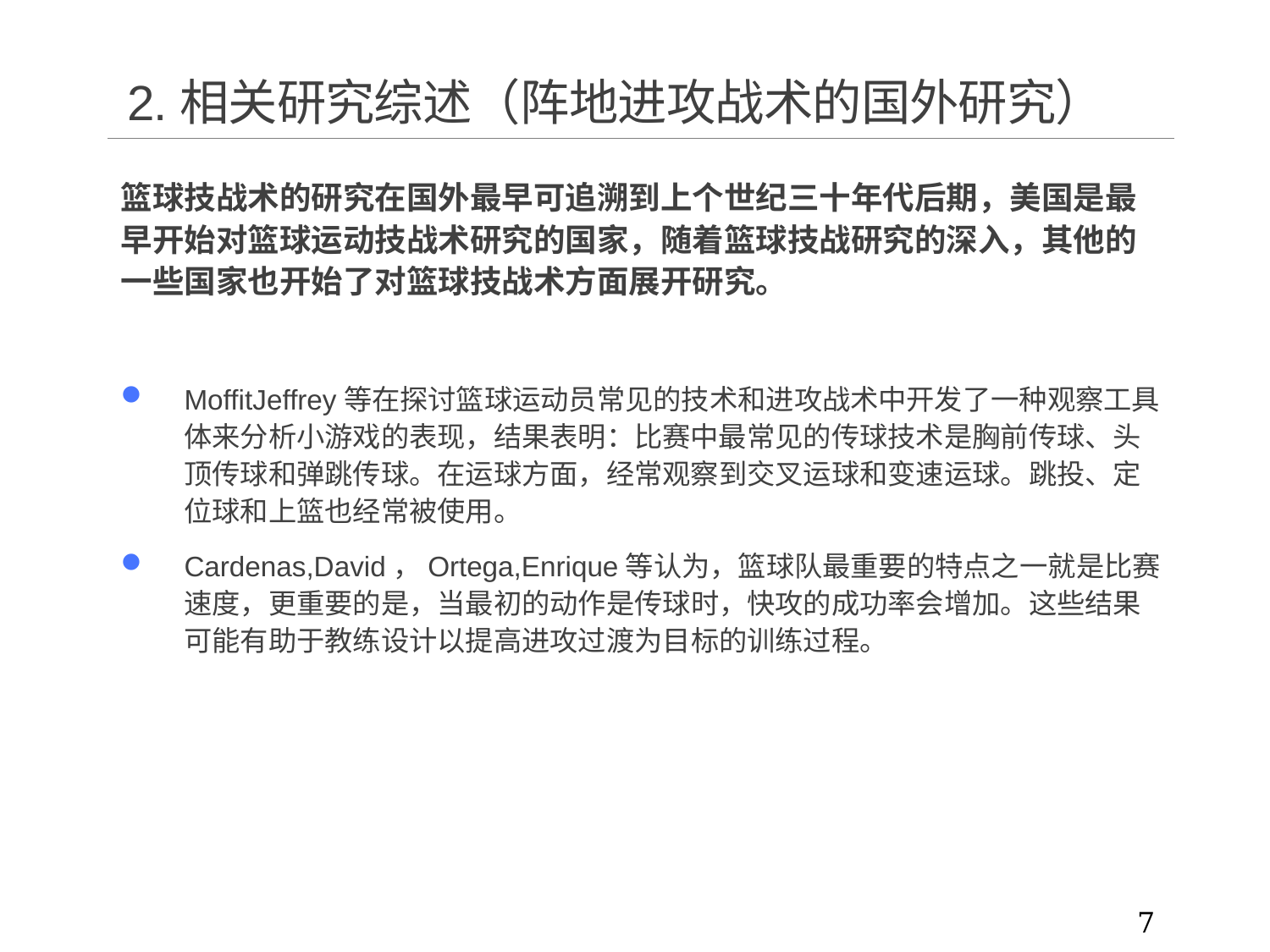

# 2.相关研究综述（阵地进攻战术的国外研究）
篮球技战术的研究在国外最早可追溯到上个世纪三十年代后期，美国是最早开始对篮球运动技战术研究的国家，随着篮球技战研究的深入，其他的一些国家也开始了对篮球技战术方面展开研究。

MoffitJeffrey等在探讨篮球运动员常见的技术和进攻战术中开发了一种观察工具体来分析小游戏的表现，结果表明：比赛中最常见的传球技术是胸前传球、头顶传球和弹跳传球。在运球方面，经常观察到交叉运球和变速运球。跳投、定位球和上篮也经常被使用。
Cardenas,David，Ortega,Enrique等认为，篮球队最重要的特点之一就是比赛速度，更重要的是，当最初的动作是传球时，快攻的成功率会增加。这些结果可能有助于教练设计以提高进攻过渡为目标的训练过程。

7